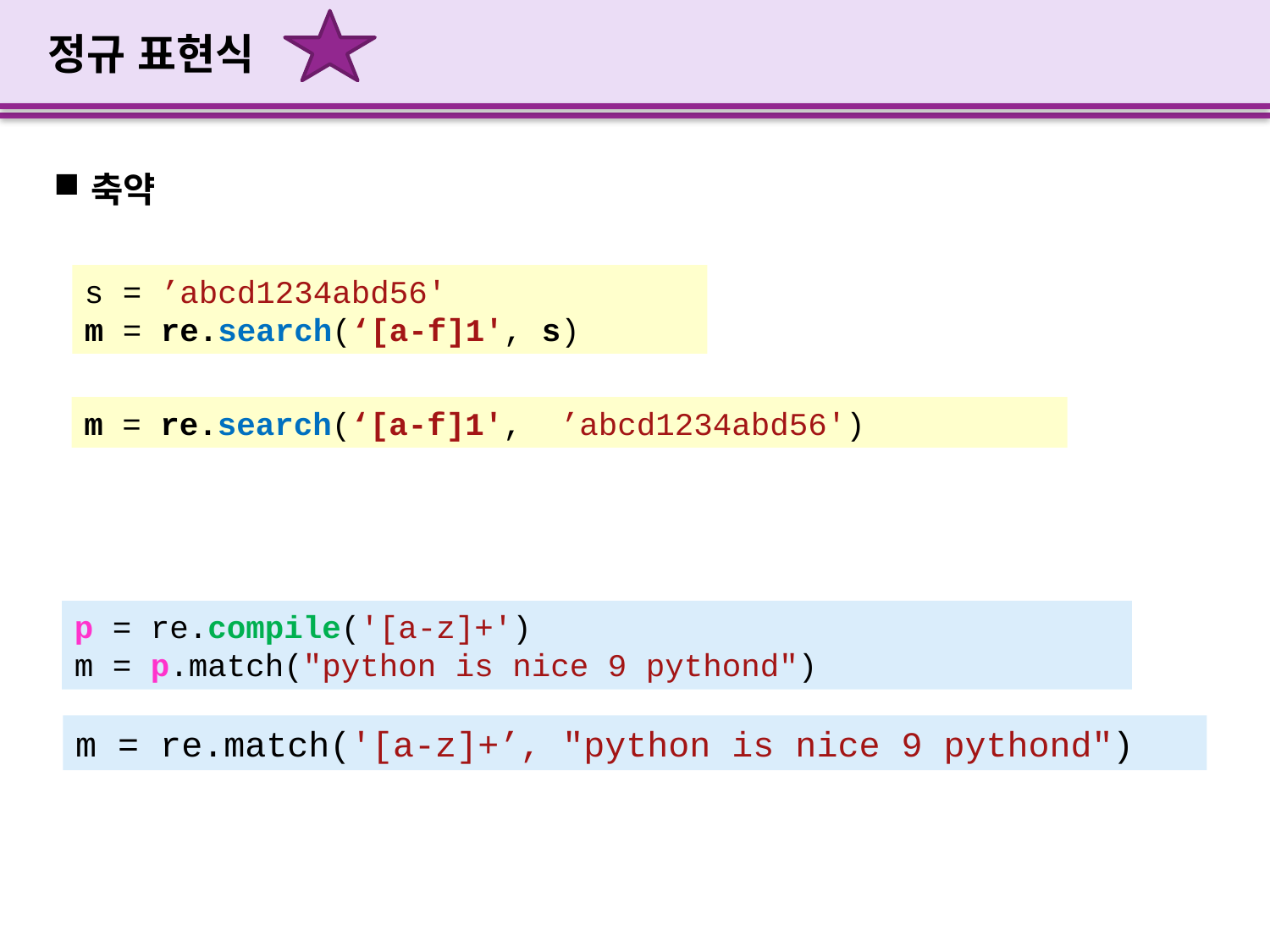

# 정규 표현식
축약
s = ’abcd1234abd56'
m = re.search(‘[a-f]1', s)
m = re.search(‘[a-f]1',  ’abcd1234abd56')
p = re.compile('[a-z]+') 
m = p.match("python is nice 9 pythond")
m = re.match('[a-z]+’, "python is nice 9 pythond")